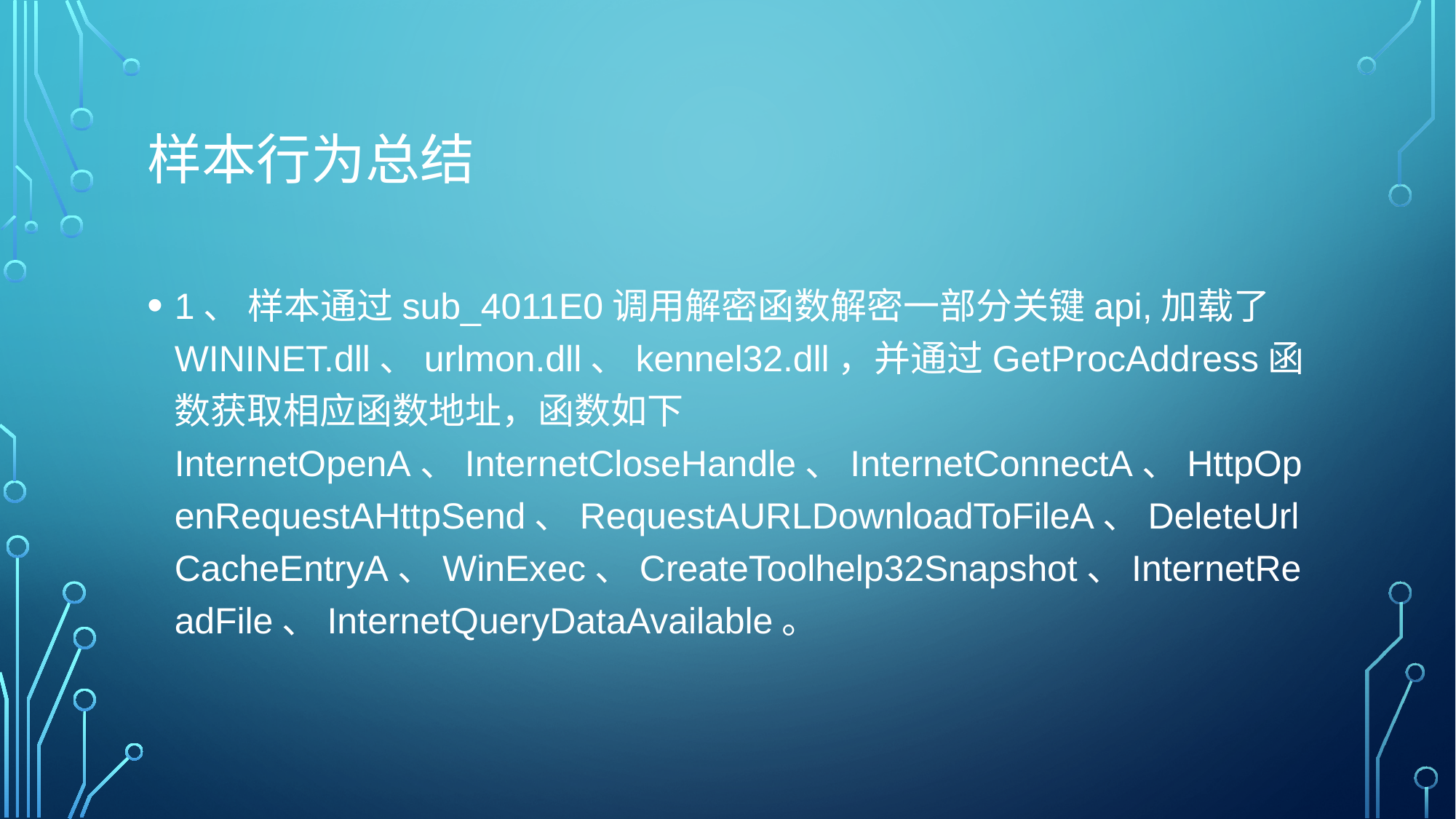

# 样本行为总结
1、 样本通过sub_4011E0调用解密函数解密一部分关键api,加载了WININET.dll、urlmon.dll、kennel32.dll，并通过GetProcAddress函数获取相应函数地址，函数如下InternetOpenA、InternetCloseHandle、InternetConnectA、HttpOpenRequestAHttpSend、RequestAURLDownloadToFileA、DeleteUrlCacheEntryA、WinExec、CreateToolhelp32Snapshot、InternetReadFile、InternetQueryDataAvailable。